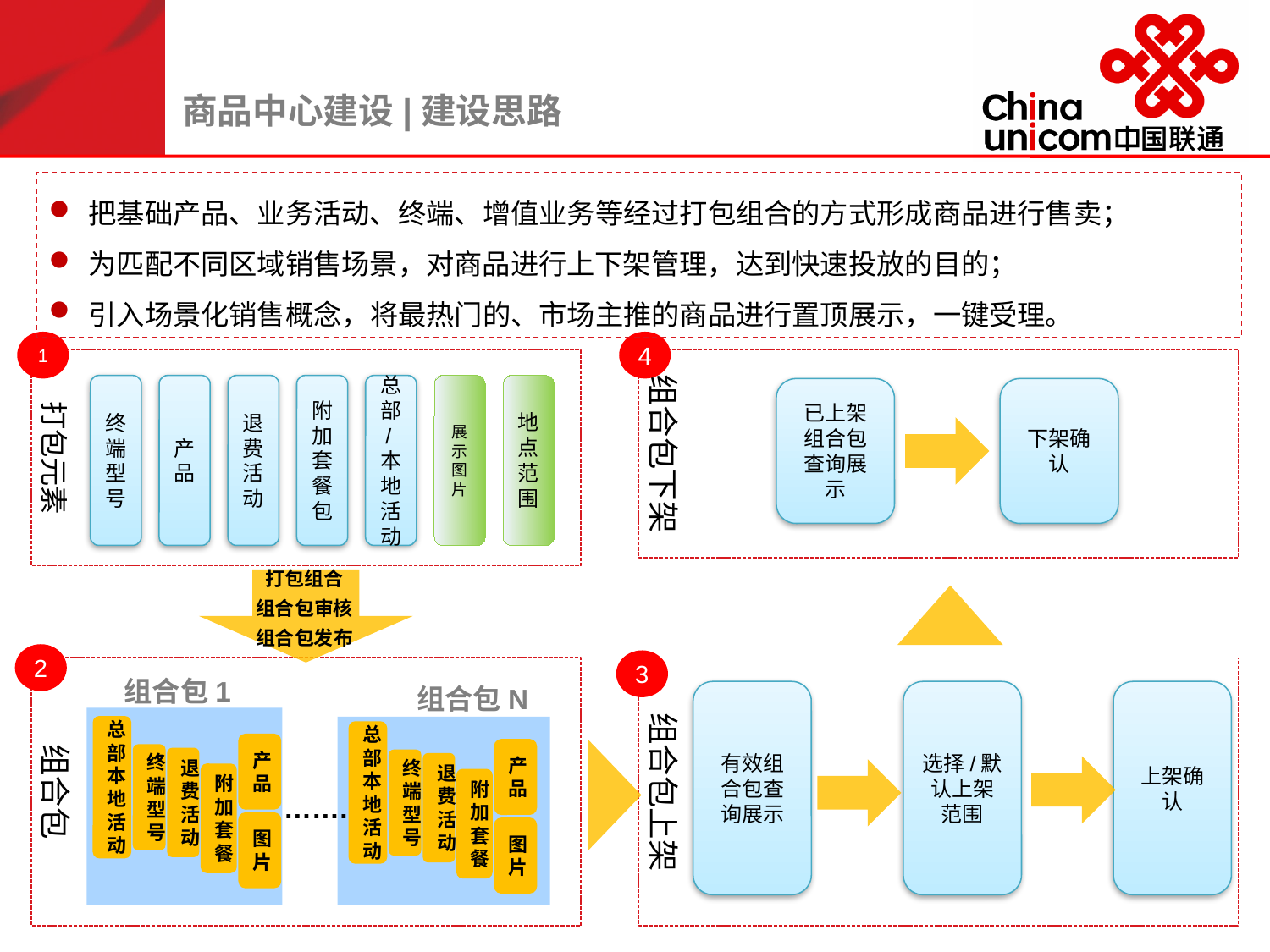

商品中心建设|建设思路
把基础产品、业务活动、终端、增值业务等经过打包组合的方式形成商品进行售卖；
为匹配不同区域销售场景，对商品进行上下架管理，达到快速投放的目的；
引入场景化销售概念，将最热门的、市场主推的商品进行置顶展示，一键受理。
1
4
打包元素
组合包下架
终端型号
产品
退费活动
附加套餐包
总部/本地活动
展示图片
地点范
围
已上架组合包查询展示
下架确认

打包组合

组合包审核
组合包发布
2
3
组合包

组合包上架
组合包1
组合包N
有效组合包查询展示
选择/默认上架范围
上架确认

总部本地活动

总部本地活动
产品
产品

终端型号
退费活动
终端型号
退费活动

附加套餐
附加套餐
……..
图片
图片